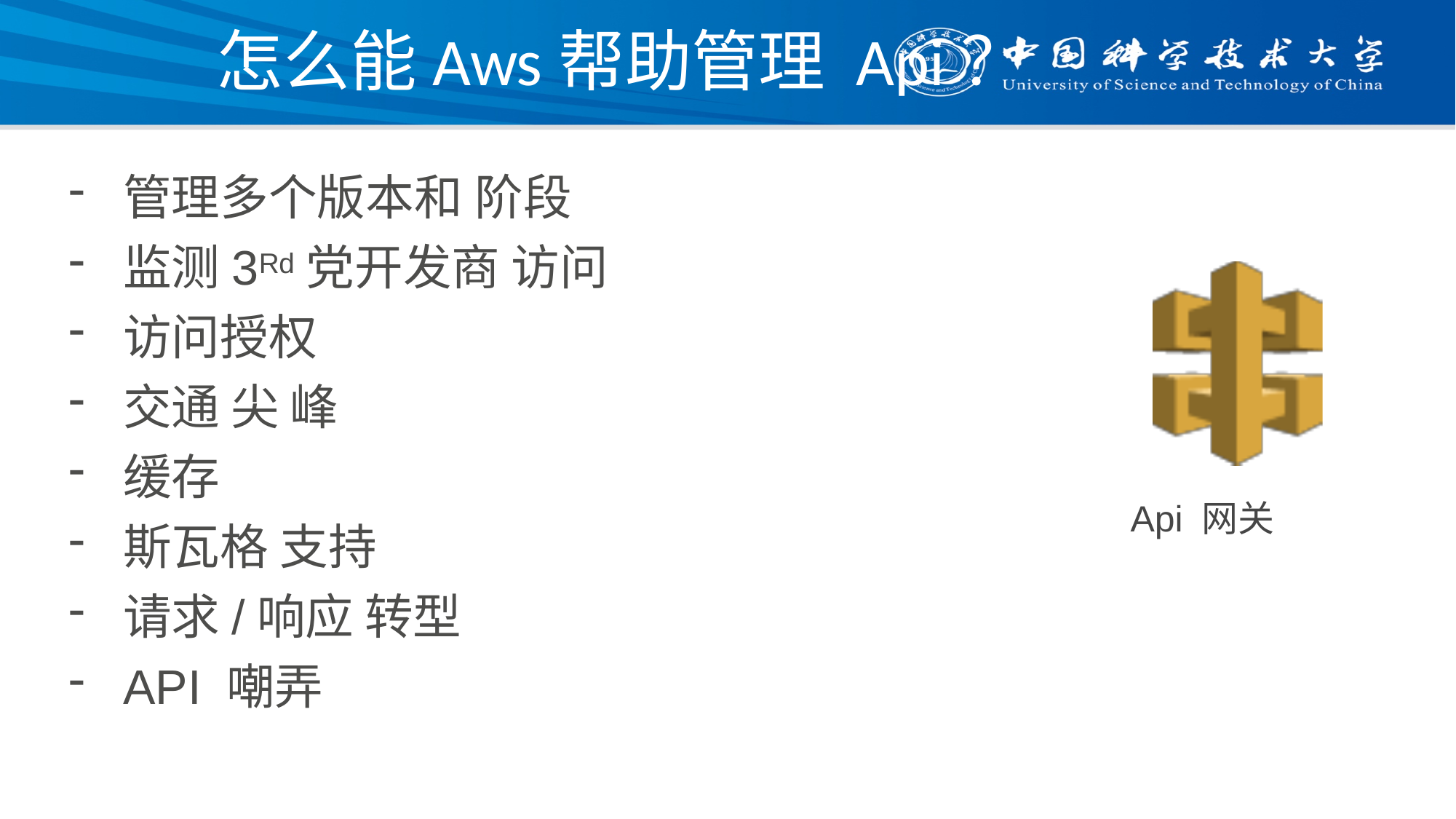

# 怎么能Aws帮助管理 Api？
管理多个版本和 阶段
监测3Rd党开发商 访问
访问授权
交通 尖 峰
缓存
斯瓦格 支持
请求/响应 转型
API 嘲弄

Api 网关